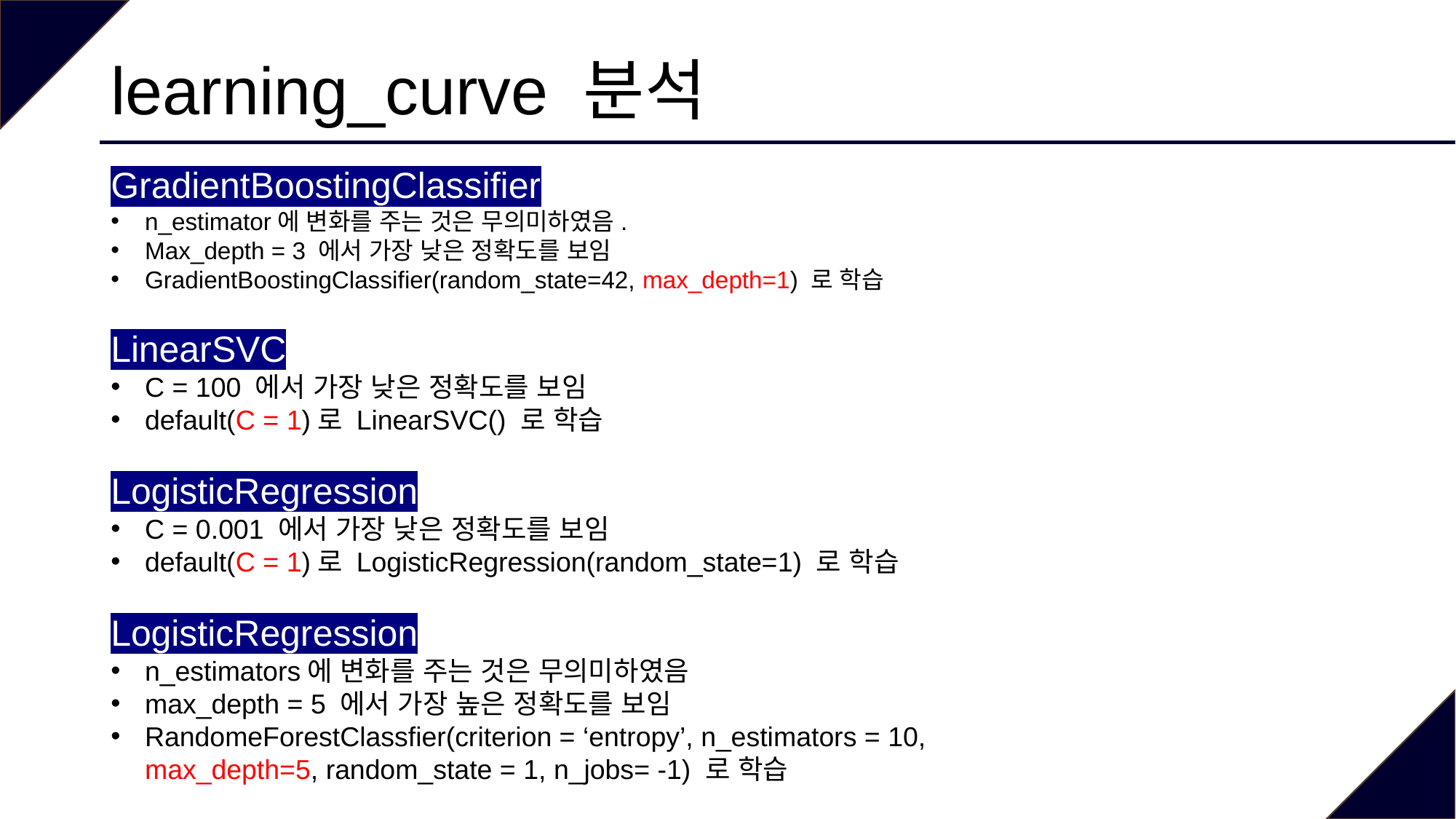

# learning_curve 분석
GradientBoostingClassifier
n_estimator에 변화를 주는 것은 무의미하였음.
Max_depth = 3 에서 가장 낮은 정확도를 보임
GradientBoostingClassifier(random_state=42, max_depth=1) 로 학습

LinearSVC
C = 100 에서 가장 낮은 정확도를 보임
default(C = 1)로 LinearSVC() 로 학습

LogisticRegression
C = 0.001 에서 가장 낮은 정확도를 보임
default(C = 1)로 LogisticRegression(random_state=1) 로 학습

LogisticRegression
n_estimators에 변화를 주는 것은 무의미하였음
max_depth = 5 에서 가장 높은 정확도를 보임
RandomeForestClassfier(criterion = ‘entropy’, n_estimators = 10, max_depth=5, random_state = 1, n_jobs= -1) 로 학습